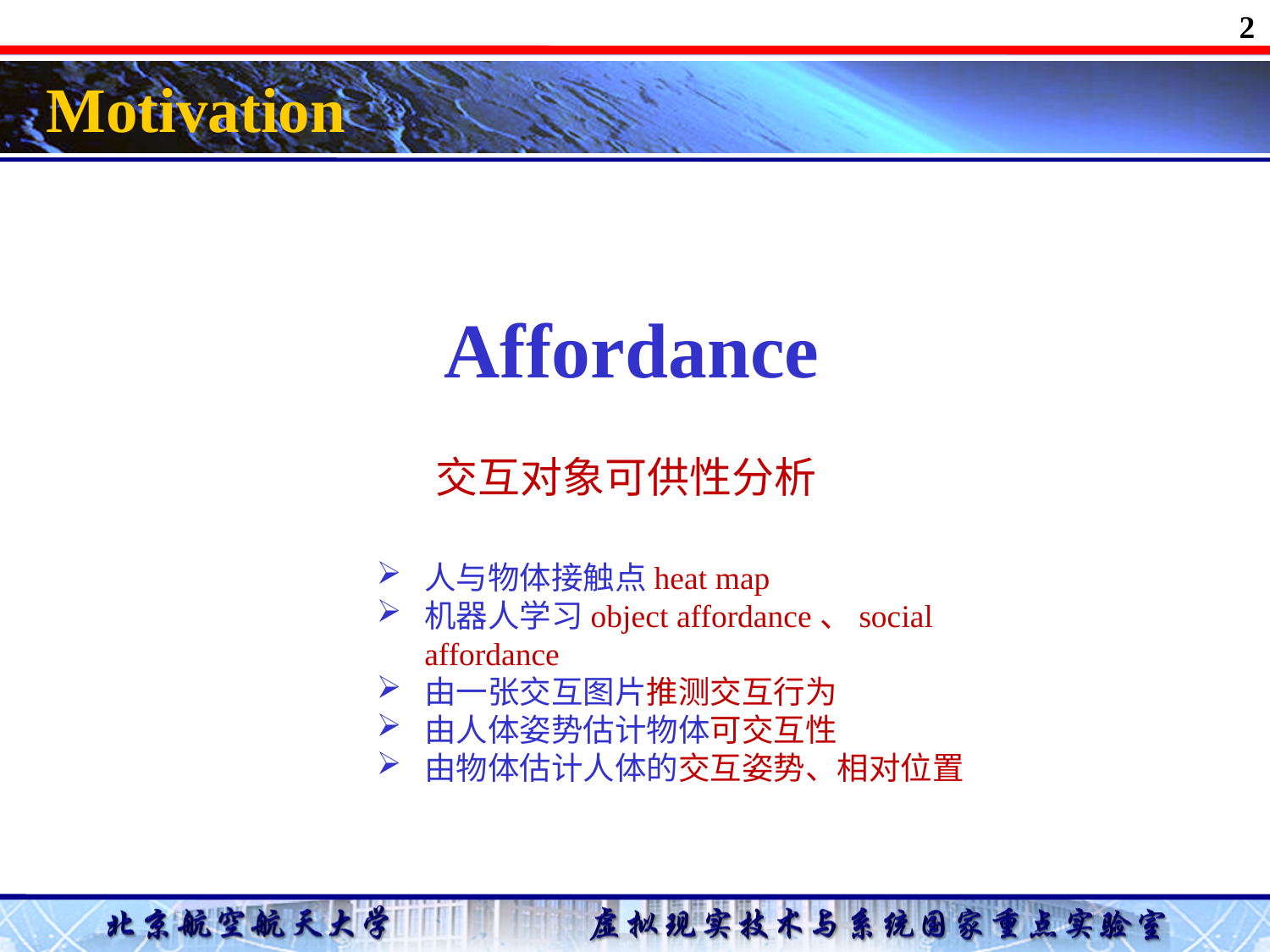

2
Motivation
Affordance
交互对象可供性分析
人与物体接触点heat map
机器人学习object affordance、social affordance
由一张交互图片推测交互行为
由人体姿势估计物体可交互性
由物体估计人体的交互姿势、相对位置